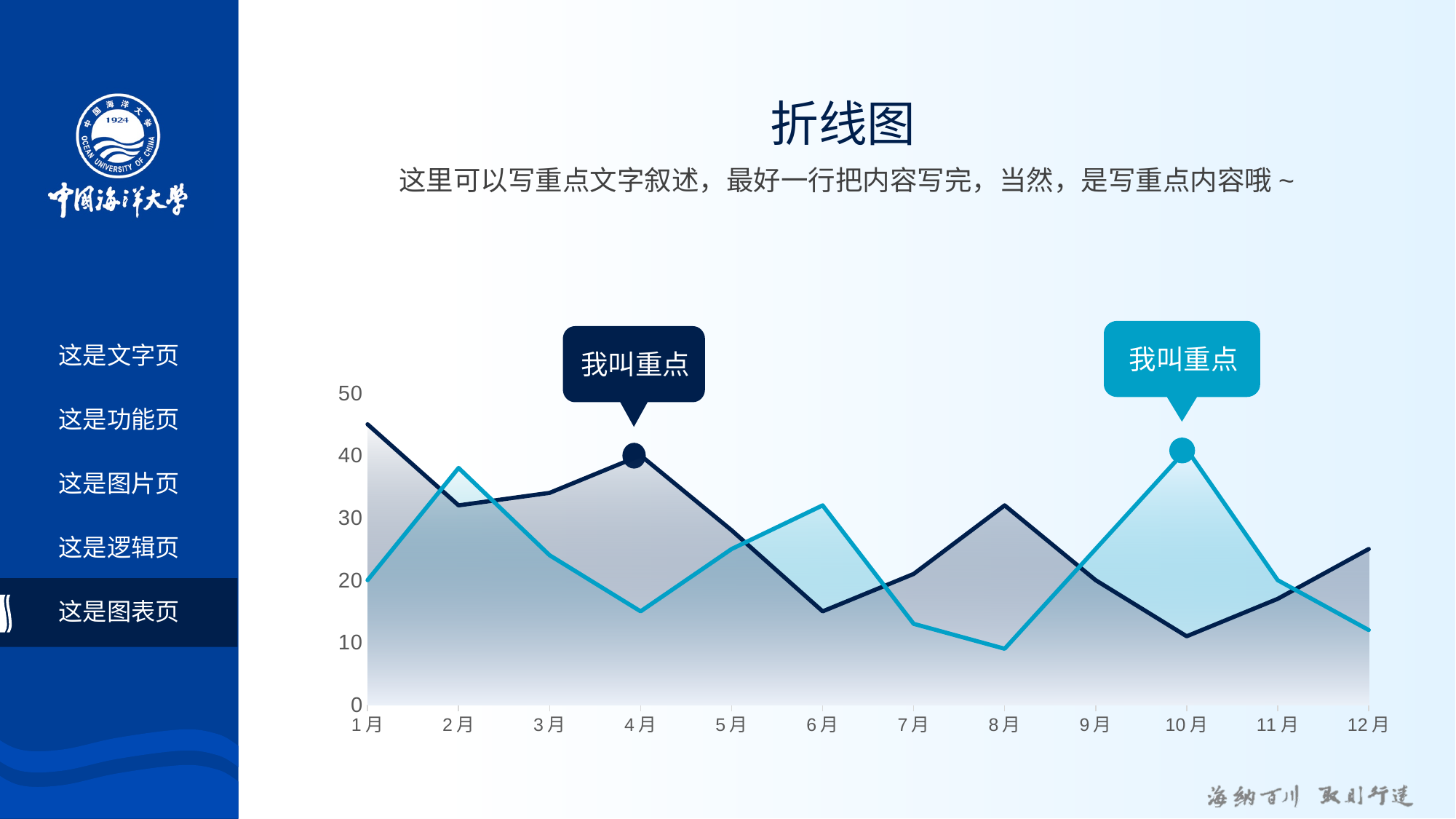

# 折线图
这里可以写重点文字叙述，最好一行把内容写完，当然，是写重点内容哦~

我叫重点

我叫重点
这是文字页

### Chart

| Category | 补位列1 | 补位列2 | 编辑列1 | 编辑列2 |
|---|---|---|---|---|
| 1月 | 45.0 | 20.0 | 45.0 | 20.0 |
| 2月 | 32.0 | 38.0 | 32.0 | 38.0 |
| 3月 | 34.0 | 24.0 | 34.0 | 24.0 |
| 4月 | 40.0 | 15.0 | 40.0 | 15.0 |
| 5月 | 28.0 | 25.0 | 28.0 | 25.0 |
| 6月 | 15.0 | 32.0 | 15.0 | 32.0 |
| 7月 | 21.0 | 13.0 | 21.0 | 13.0 |
| 8月 | 32.0 | 9.0 | 32.0 | 9.0 |
| 9月 | 20.0 | 25.0 | 20.0 | 25.0 |
| 10月 | 11.0 | 41.0 | 11.0 | 41.0 |
| 11月 | 17.0 | 20.0 | 17.0 | 20.0 |
| 12月 | 25.0 | 12.0 | 25.0 | 12.0 |
这是功能页
这是图片页
这是逻辑页

这是图表页